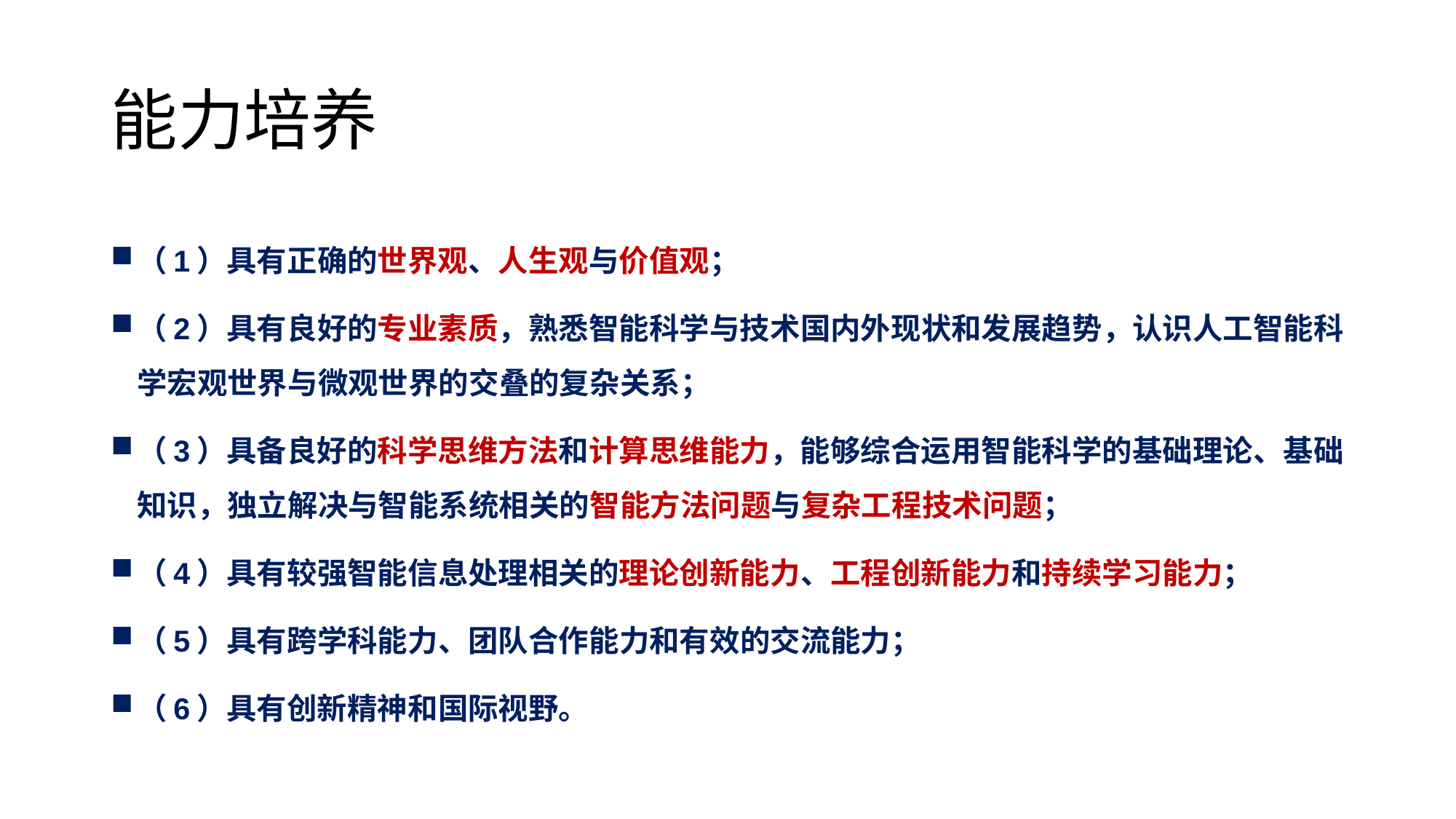

# 能力培养
（1）具有正确的世界观、人生观与价值观；
（2）具有良好的专业素质，熟悉智能科学与技术国内外现状和发展趋势，认识人工智能科学宏观世界与微观世界的交叠的复杂关系；
（3）具备良好的科学思维方法和计算思维能力，能够综合运用智能科学的基础理论、基础知识，独立解决与智能系统相关的智能方法问题与复杂工程技术问题；
（4）具有较强智能信息处理相关的理论创新能力、工程创新能力和持续学习能力；
（5）具有跨学科能力、团队合作能力和有效的交流能力；
（6）具有创新精神和国际视野。